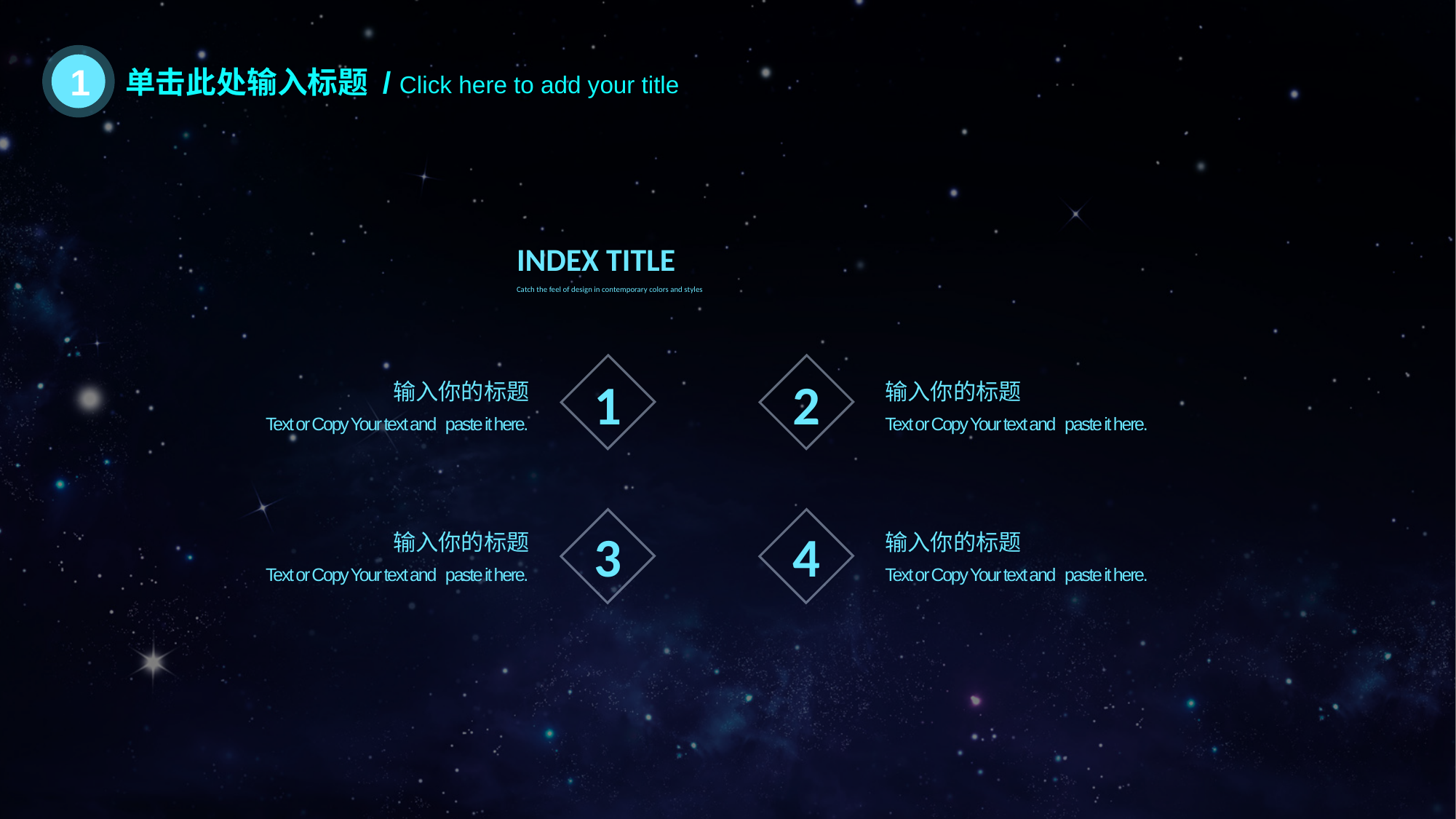

1
单击此处输入标题 / Click here to add your title
INDEX TITLE
Catch the feel of design in contemporary colors and styles
1
2
输入你的标题
Text or Copy Your text and   paste it here.
输入你的标题
Text or Copy Your text and   paste it here.
3
4
输入你的标题
Text or Copy Your text and   paste it here.
输入你的标题
Text or Copy Your text and   paste it here.